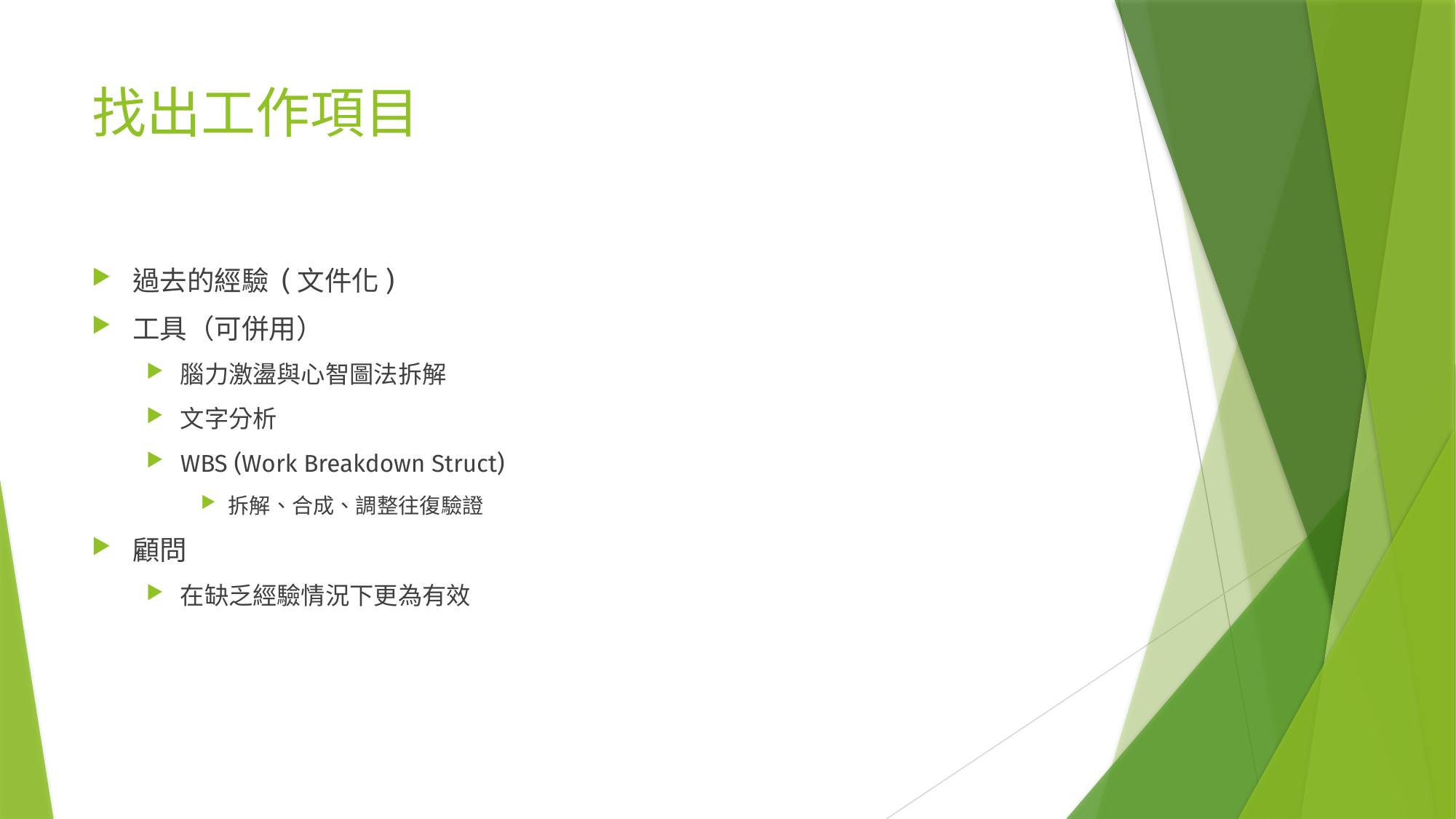

# 找出工作項目
過去的經驗 (文件化)
工具（可併用）
腦力激盪與心智圖法拆解
文字分析
WBS (Work Breakdown Struct)
拆解、合成、調整往復驗證
顧問
在缺乏經驗情況下更為有效